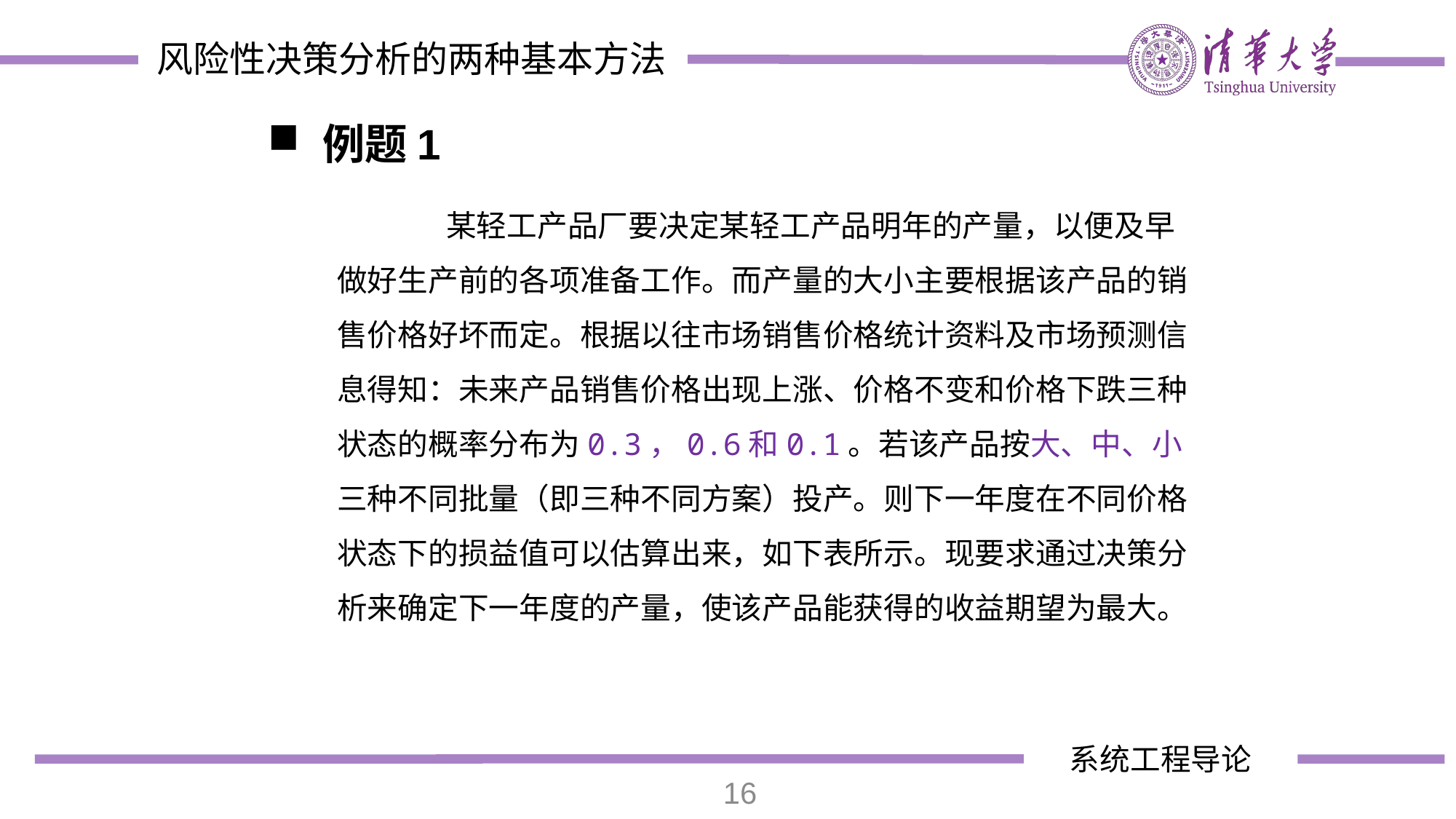

风险性决策分析的两种基本方法
例题1
	某轻工产品厂要决定某轻工产品明年的产量，以便及早做好生产前的各项准备工作。而产量的大小主要根据该产品的销售价格好坏而定。根据以往市场销售价格统计资料及市场预测信息得知：未来产品销售价格出现上涨、价格不变和价格下跌三种状态的概率分布为0.3，0.6和0.1。若该产品按大、中、小三种不同批量（即三种不同方案）投产。则下一年度在不同价格状态下的损益值可以估算出来，如下表所示。现要求通过决策分析来确定下一年度的产量，使该产品能获得的收益期望为最大。